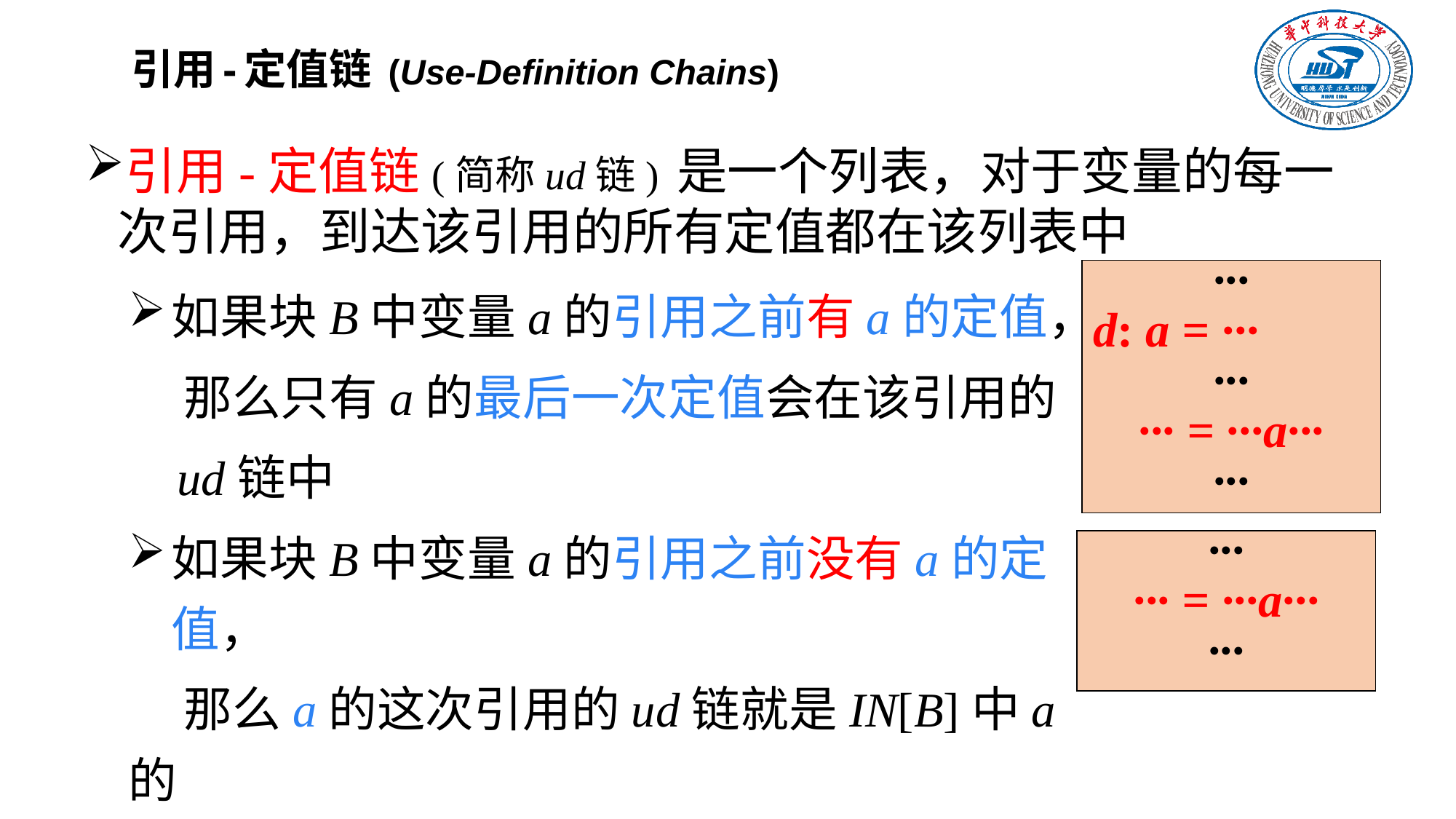

# 引用-定值链 (Use-Definition Chains)
引用-定值链(简称ud链) 是一个列表，对于变量的每一 次引用，到达该引用的所有定值都在该列表中
···
d: a = ···
···
··· = ···a···
···
如果块B中变量a的引用之前有a的定值，
    那么只有a的最后一次定值会在该引用的
    ud链中
如果块B中变量a的引用之前没有a的定值，
    那么a的这次引用的ud链就是IN[B]中a的
    定值的集合
···
··· = ···a···
···